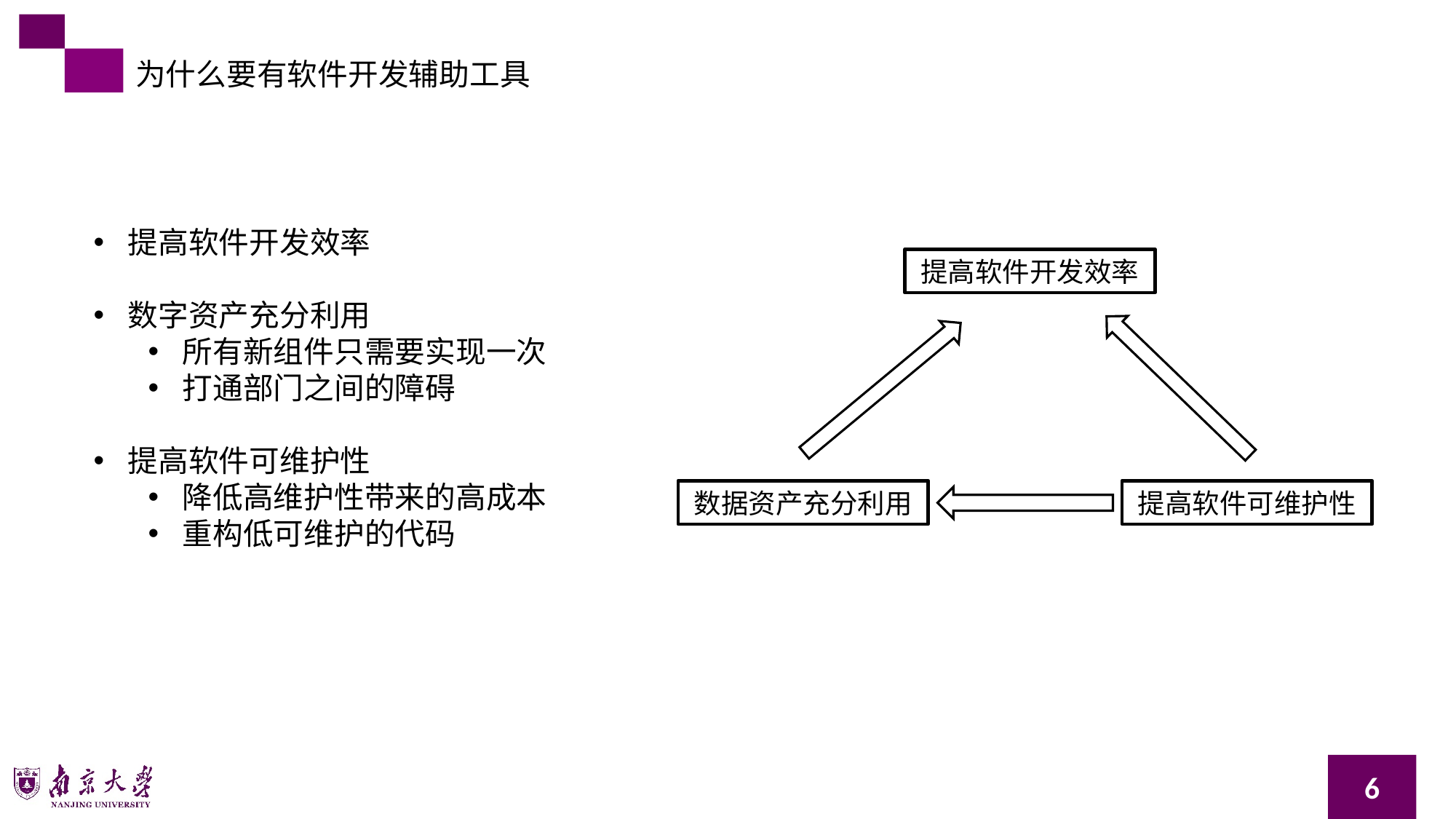

为什么要有软件开发辅助工具
提高软件开发效率

数字资产充分利用
所有新组件只需要实现一次
打通部门之间的障碍

提高软件可维护性
降低高维护性带来的高成本
重构低可维护的代码

提高软件开发效率

数据资产充分利用
提高软件可维护性

6